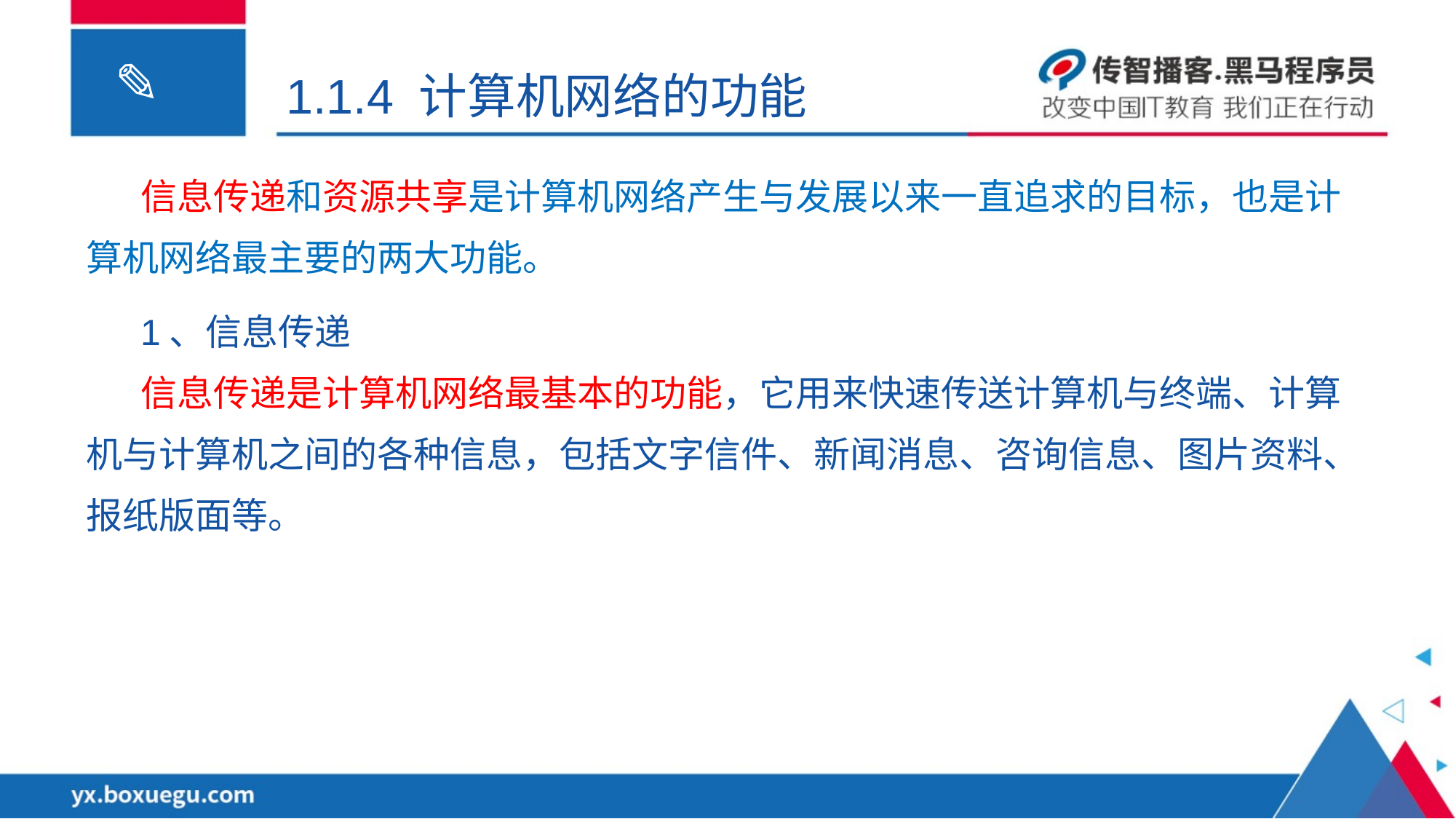

1.1.4 计算机网络的功能
信息传递和资源共享是计算机网络产生与发展以来一直追求的目标，也是计算机网络最主要的两大功能。
1、信息传递
信息传递是计算机网络最基本的功能，它用来快速传送计算机与终端、计算机与计算机之间的各种信息，包括文字信件、新闻消息、咨询信息、图片资料、报纸版面等。